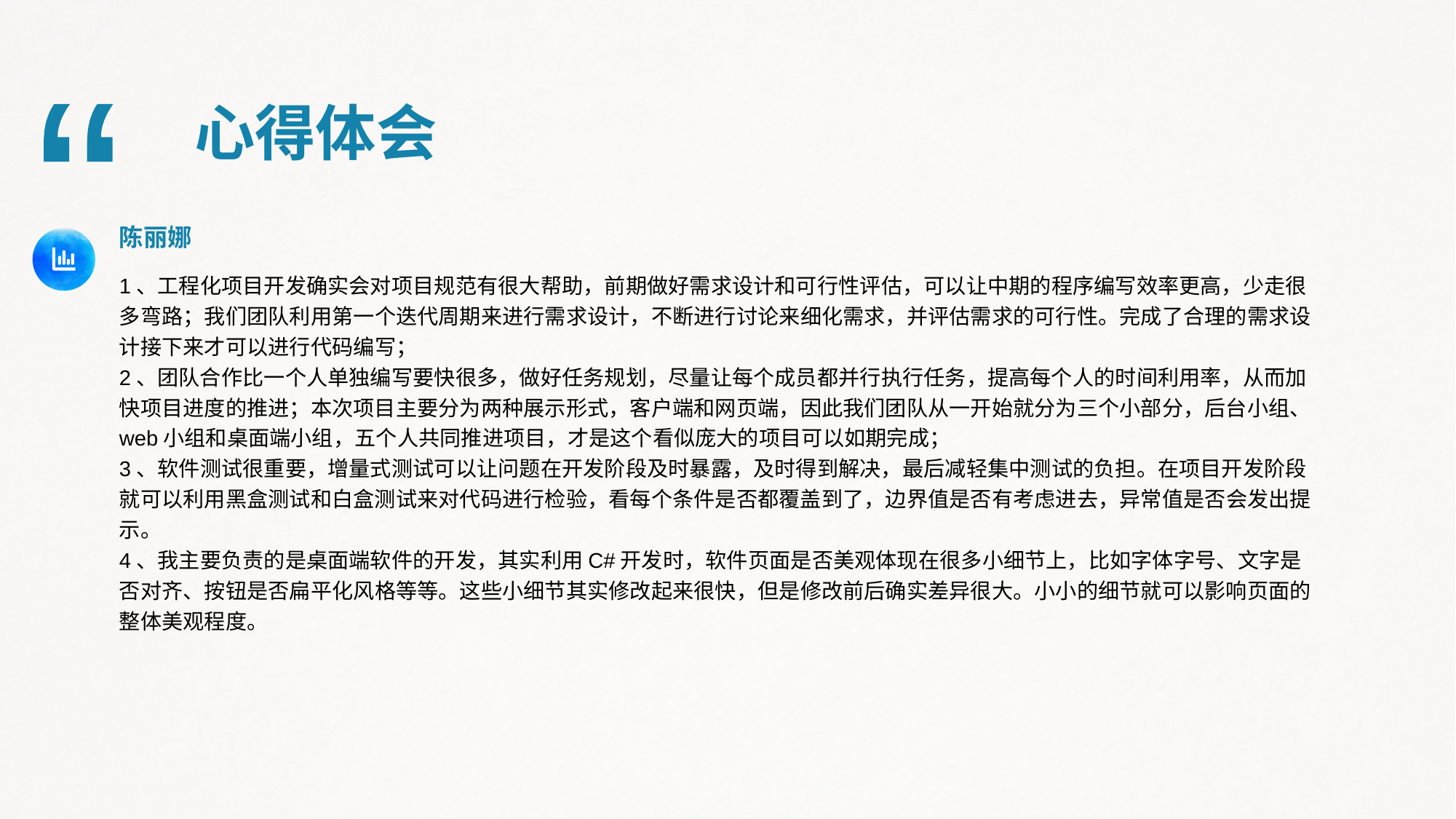

心得体会
“
陈丽娜

1、工程化项目开发确实会对项目规范有很大帮助，前期做好需求设计和可行性评估，可以让中期的程序编写效率更高，少走很多弯路；我们团队利用第一个迭代周期来进行需求设计，不断进行讨论来细化需求，并评估需求的可行性。完成了合理的需求设计接下来才可以进行代码编写；
2、团队合作比一个人单独编写要快很多，做好任务规划，尽量让每个成员都并行执行任务，提高每个人的时间利用率，从而加快项目进度的推进；本次项目主要分为两种展示形式，客户端和网页端，因此我们团队从一开始就分为三个小部分，后台小组、web小组和桌面端小组，五个人共同推进项目，才是这个看似庞大的项目可以如期完成；
3、软件测试很重要，增量式测试可以让问题在开发阶段及时暴露，及时得到解决，最后减轻集中测试的负担。在项目开发阶段就可以利用黑盒测试和白盒测试来对代码进行检验，看每个条件是否都覆盖到了，边界值是否有考虑进去，异常值是否会发出提示。
4、我主要负责的是桌面端软件的开发，其实利用C#开发时，软件页面是否美观体现在很多小细节上，比如字体字号、文字是否对齐、按钮是否扁平化风格等等。这些小细节其实修改起来很快，但是修改前后确实差异很大。小小的细节就可以影响页面的整体美观程度。